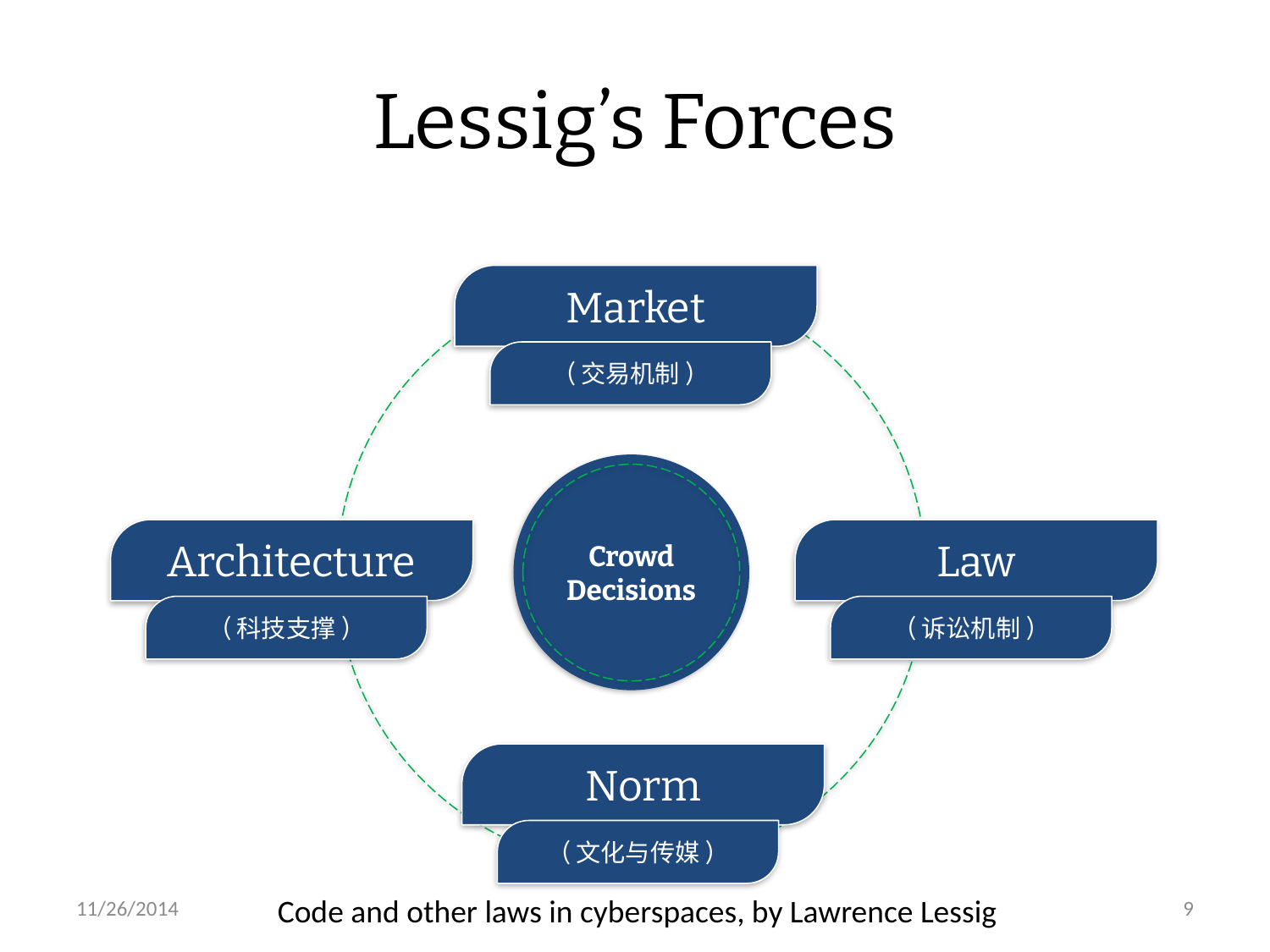

# Lessig’s Forces
Market (Exchange Mechanisms)
Transaction Process
Asset Exchange/Lease/Rental

Market

(交易机制)
Crowd Decisions

Architecture
Law
Law (Conflict Resolution)
Evidence Preparation
Proof of Existence/Work
Transporting Persons and Goods
(科技支撑)
(诉讼机制)
Norm
Norm (Culture and Media)
Media Publishing
Customer Reach
(文化与传媒)
11/26/2014
9
Code and other laws in cyberspaces, by Lawrence Lessig